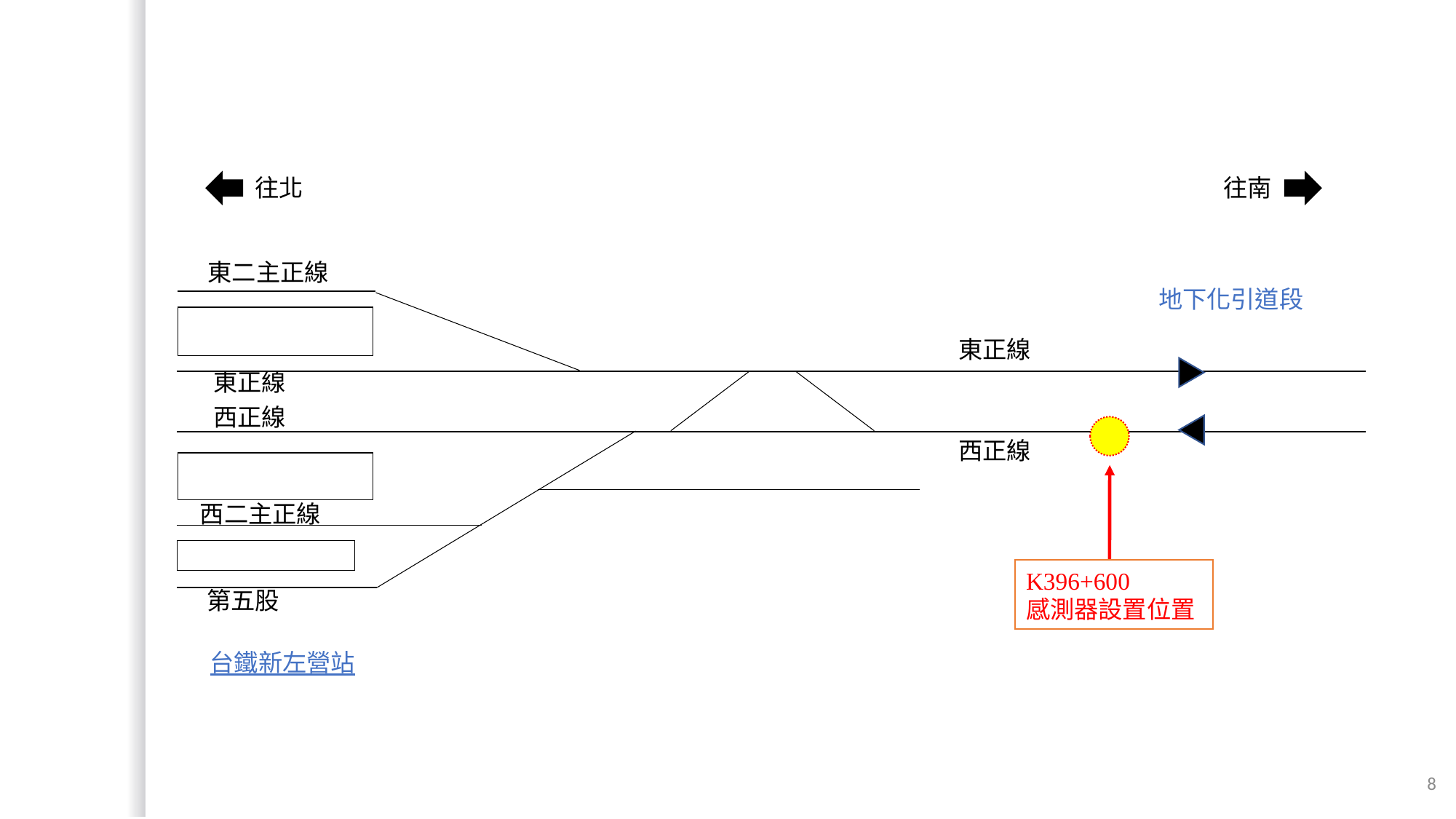

往北
往南

東二主正線
地下化引道段

東正線

東正線
西正線

西正線

西二主正線

K396+600
感測器設置位置
第五股
台鐵新左營站
8